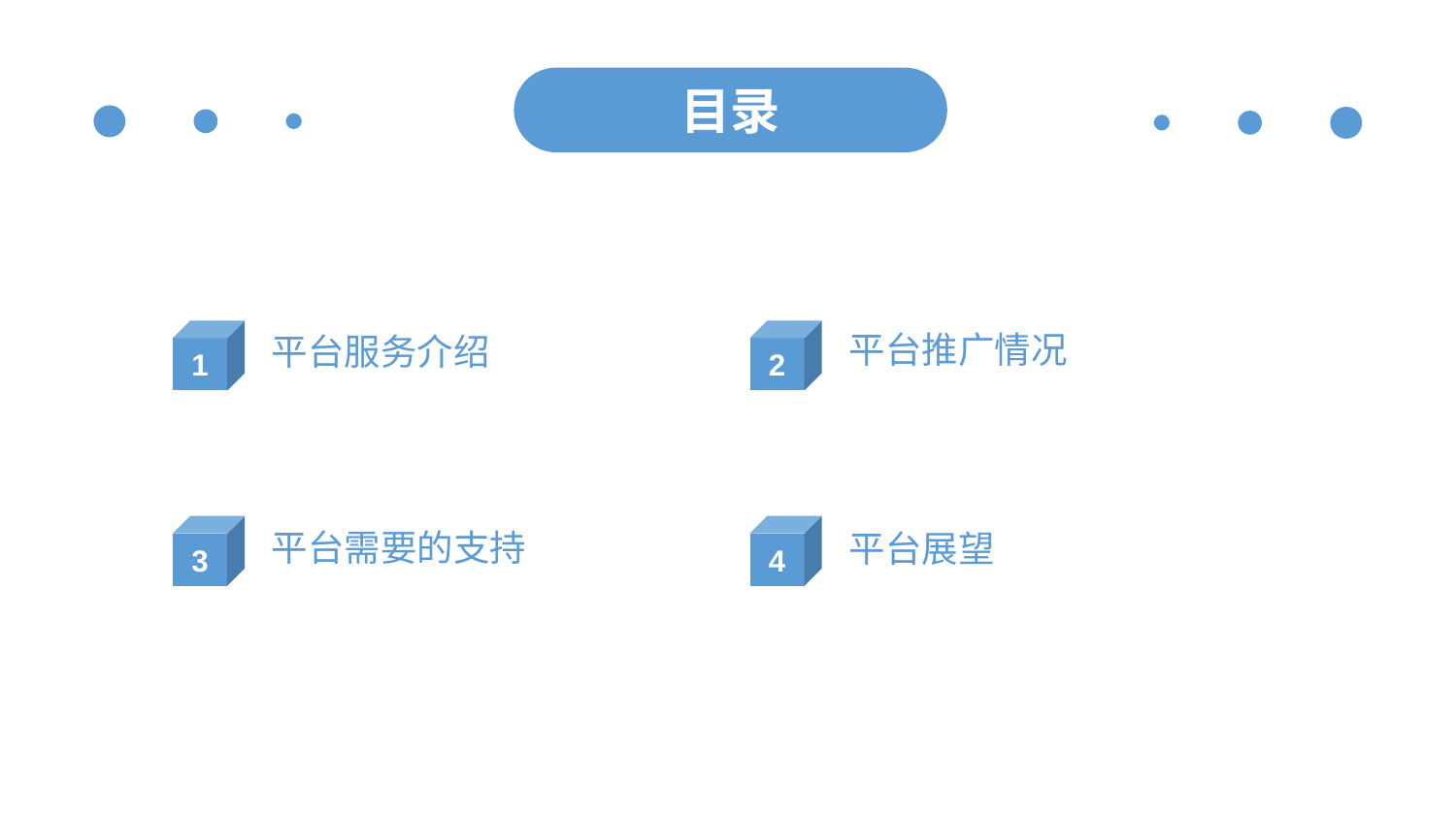

目录
平台推广情况
平台服务介绍
1
2
平台需要的支持
平台展望
3
4